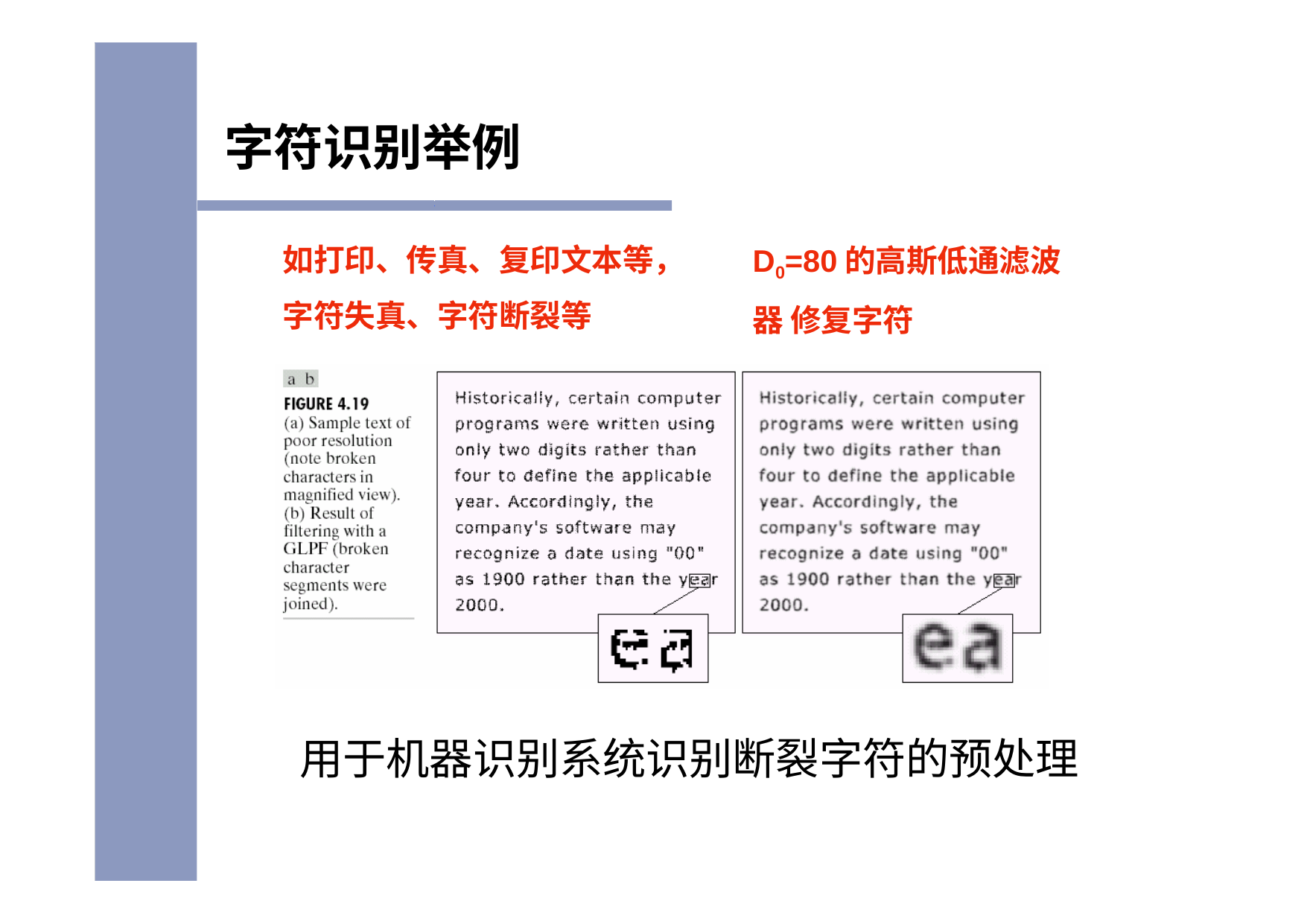

# 字符识别举例

D0=80的高斯低通滤波器 修复字符
如打印、传真、复印文本等， 字符失真、字符断裂等

用于机器识别系统识别断裂字符的预处理